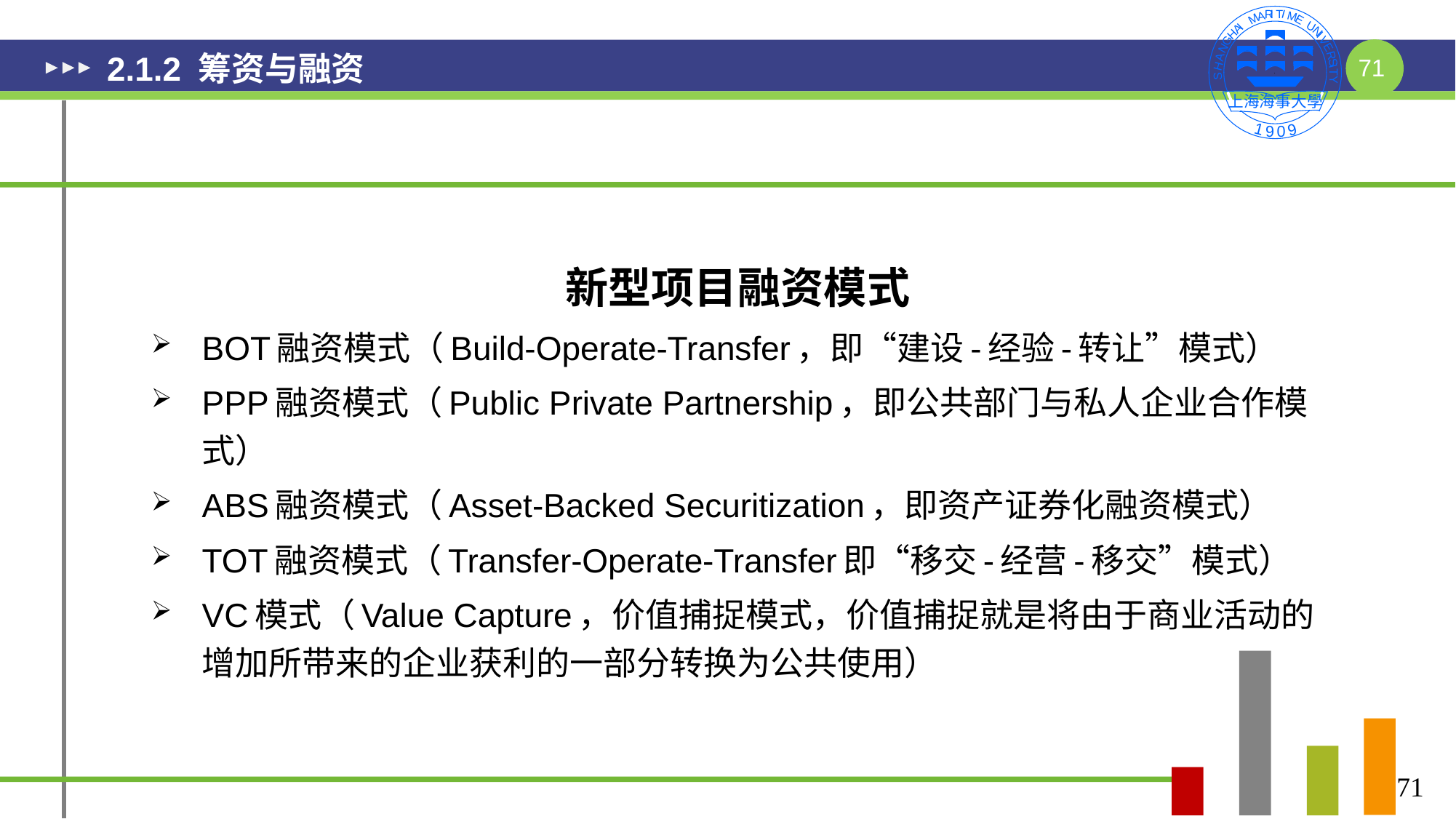

# 2.1.2 筹资与融资

新型项目融资模式
BOT融资模式（Build-Operate-Transfer，即“建设-经验-转让”模式）
PPP融资模式（Public Private Partnership，即公共部门与私人企业合作模式）
ABS融资模式（Asset-Backed Securitization，即资产证券化融资模式）
TOT融资模式（Transfer-Operate-Transfer即“移交-经营-移交”模式）
VC模式（Value Capture，价值捕捉模式，价值捕捉就是将由于商业活动的增加所带来的企业获利的一部分转换为公共使用）

71

71